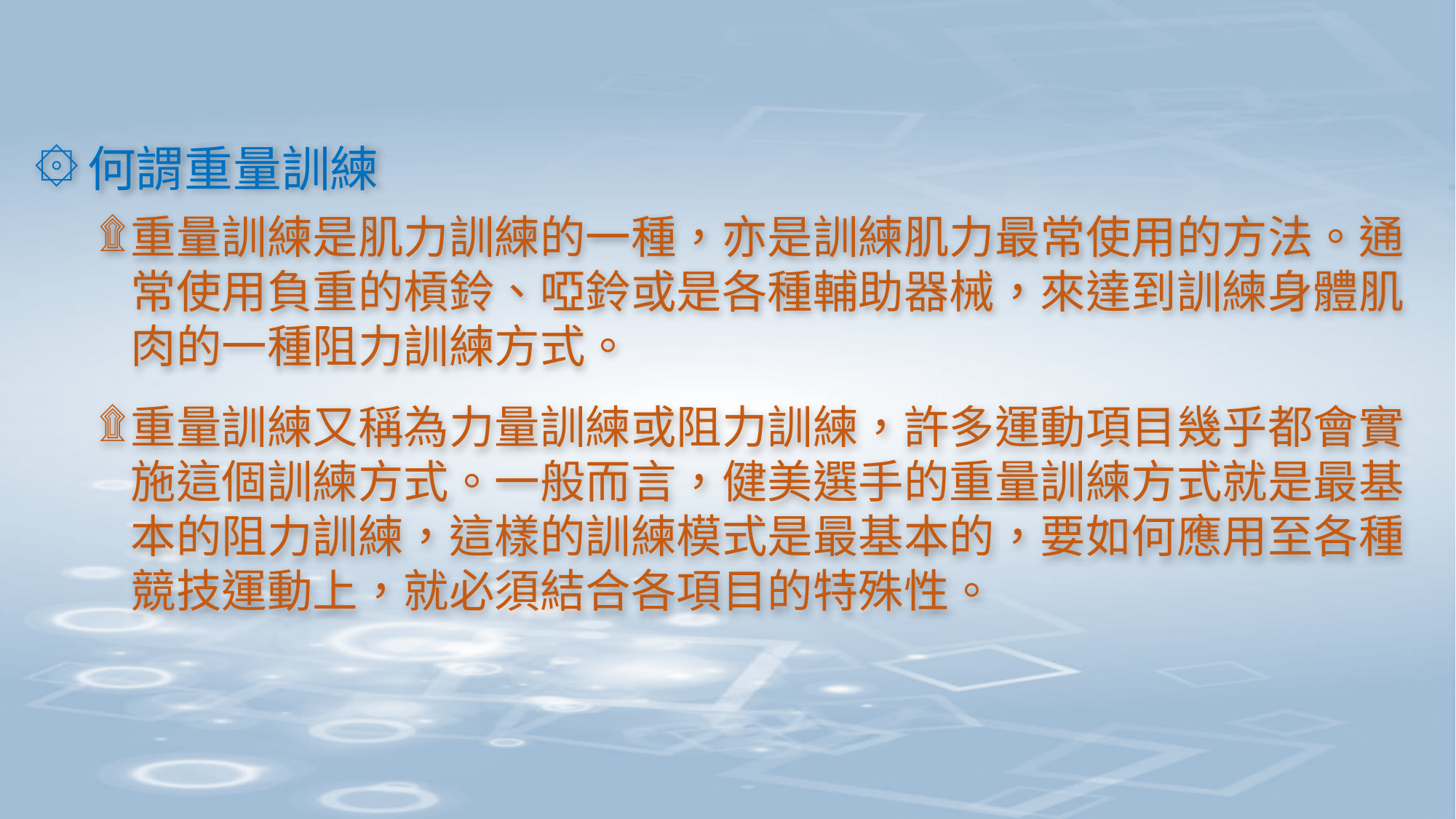

何謂重量訓練
重量訓練是肌力訓練的一種，亦是訓練肌力最常使用的方法。通常使用負重的槓鈴、啞鈴或是各種輔助器械，來達到訓練身體肌肉的一種阻力訓練方式。

重量訓練又稱為力量訓練或阻力訓練，許多運動項目幾乎都會實施這個訓練方式。一般而言，健美選手的重量訓練方式就是最基本的阻力訓練，這樣的訓練模式是最基本的，要如何應用至各種競技運動上，就必須結合各項目的特殊性。